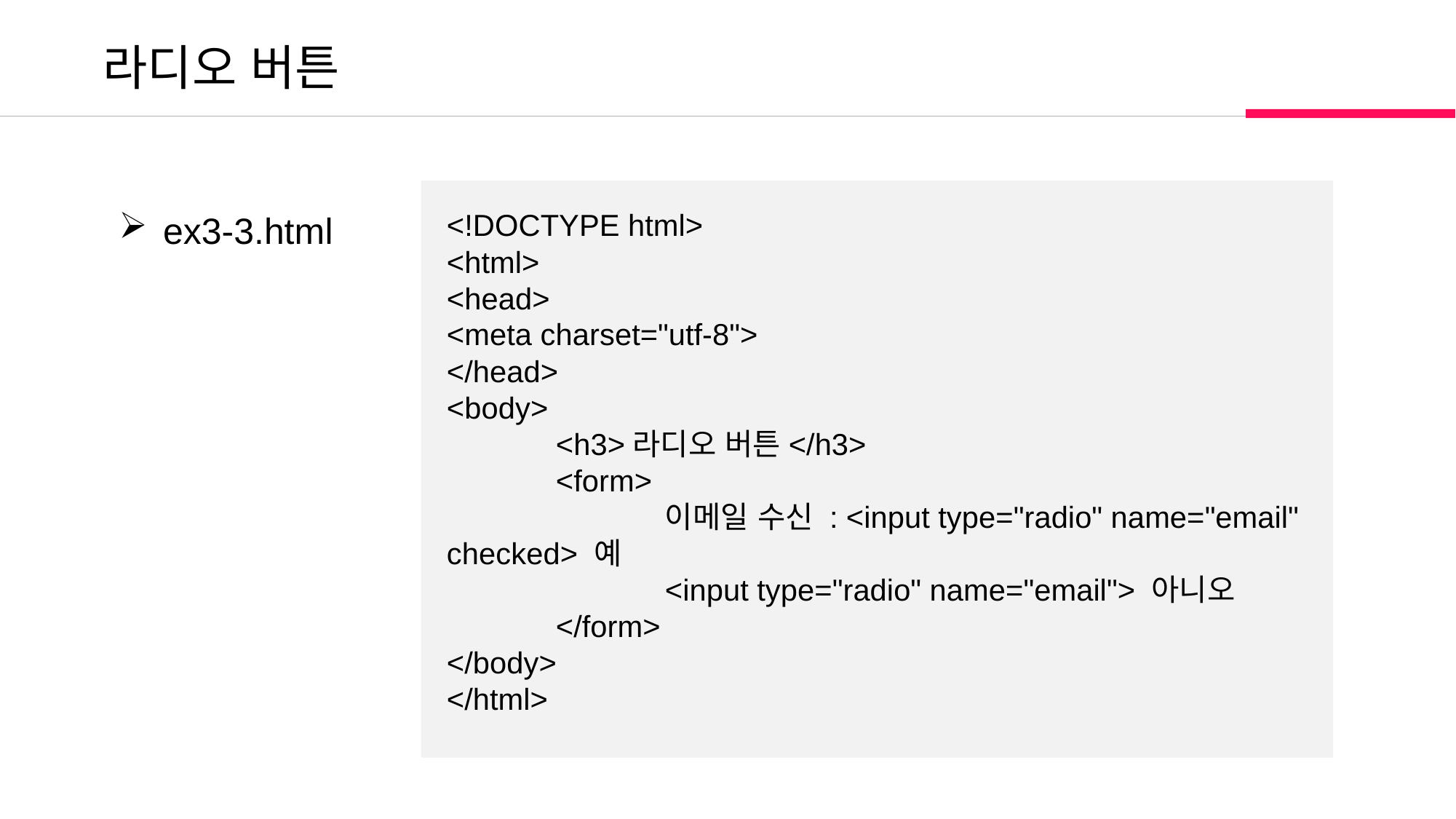

라디오 버튼

 ex3-3.html
<!DOCTYPE html>
<html>
<head>
<meta charset="utf-8">
</head>
<body>
	<h3>라디오 버튼</h3>
	<form>
		이메일 수신 : <input type="radio" name="email" checked> 예
		<input type="radio" name="email"> 아니오
	</form>
</body>
</html>